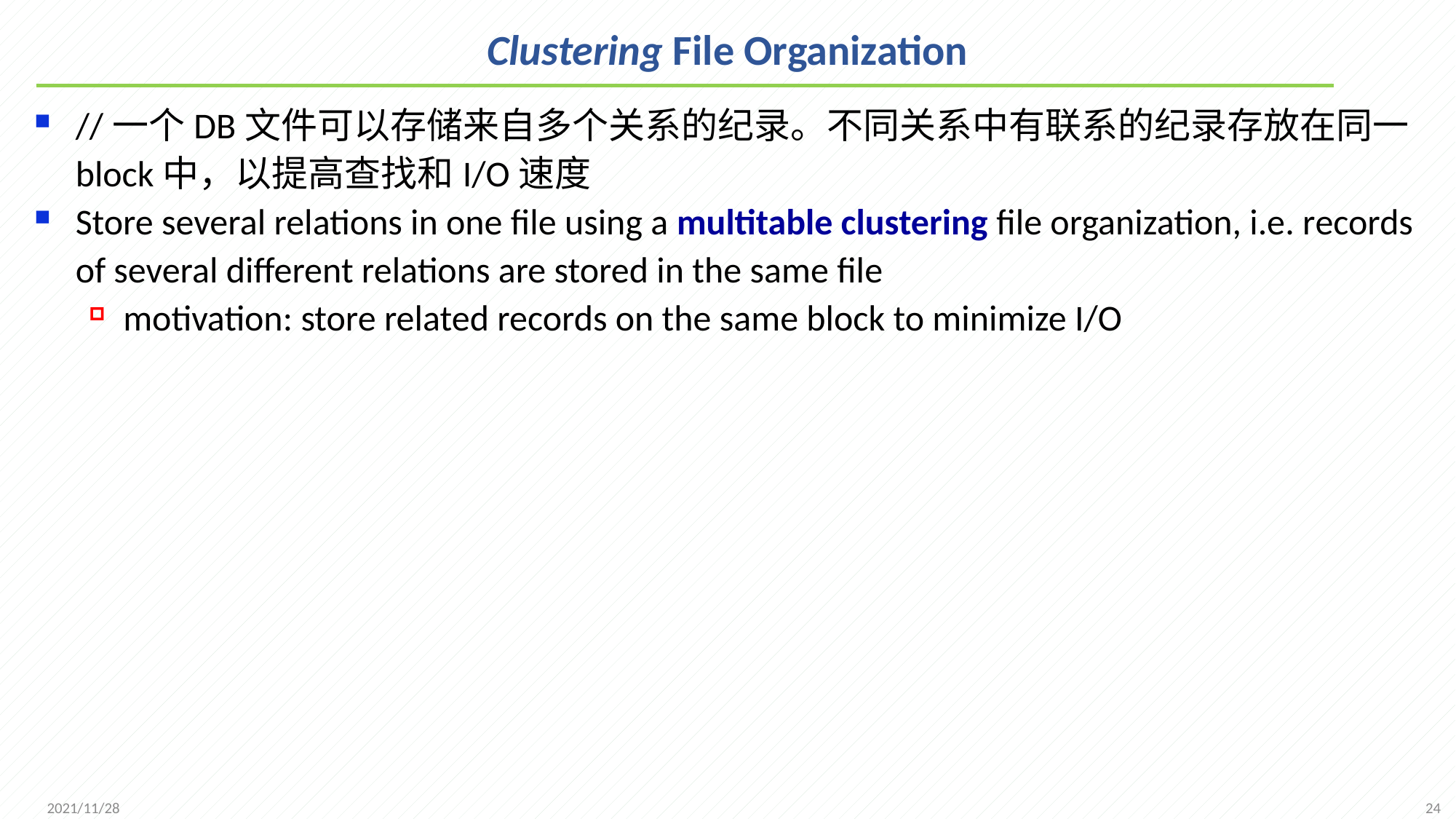

# Clustering File Organization
//一个DB文件可以存储来自多个关系的纪录。不同关系中有联系的纪录存放在同一block中，以提高查找和I/O速度
Store several relations in one file using a multitable clustering file organization, i.e. records of several different relations are stored in the same file
motivation: store related records on the same block to minimize I/O

24
2021/11/28